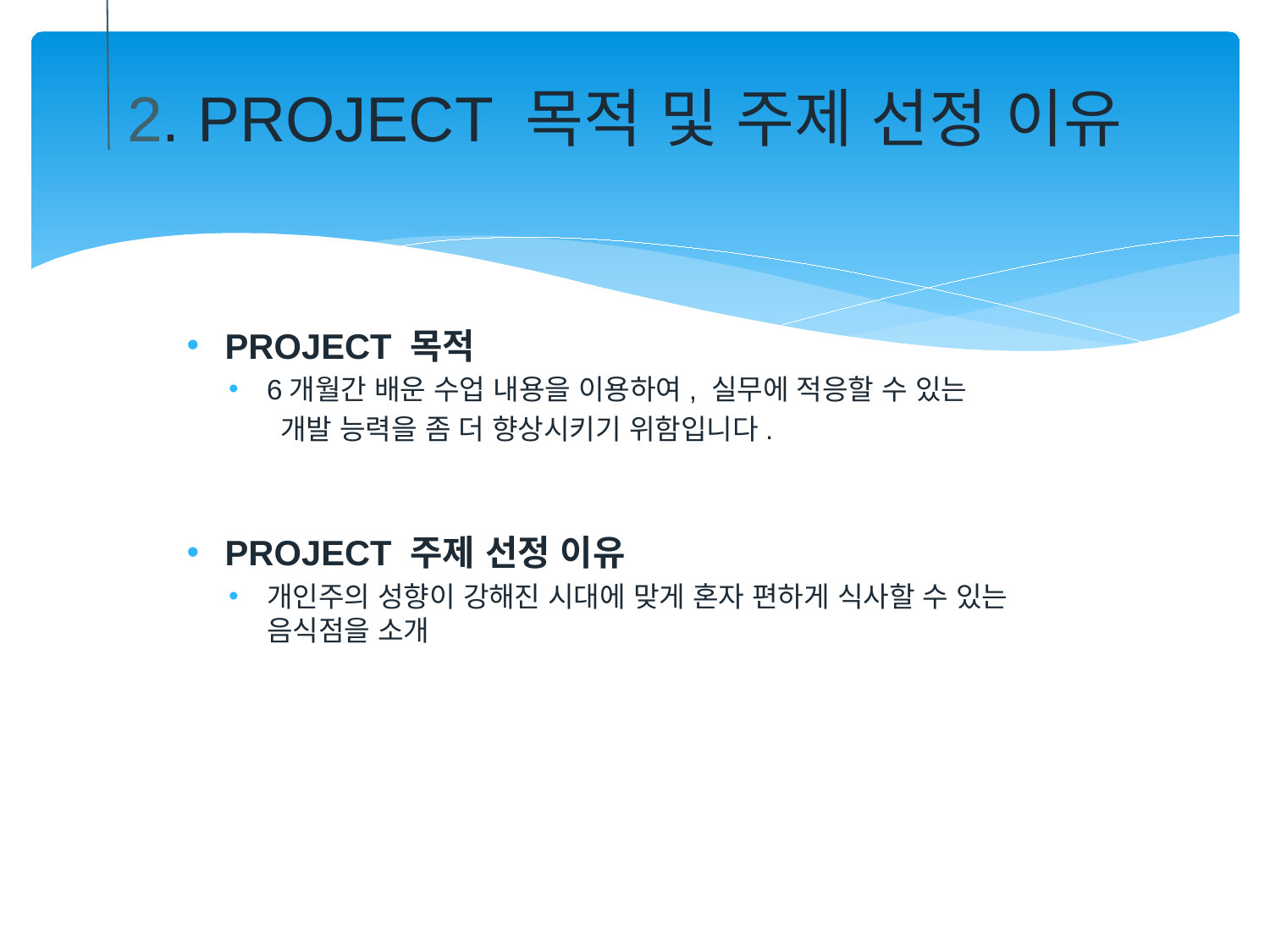

2. PROJECT 목적 및 주제 선정 이유

PROJECT 목적
6개월간 배운 수업 내용을 이용하여, 실무에 적응할 수 있는
   개발 능력을 좀 더 향상시키기 위함입니다.

PROJECT 주제 선정 이유
개인주의 성향이 강해진 시대에 맞게 혼자 편하게 식사할 수 있는 음식점을 소개